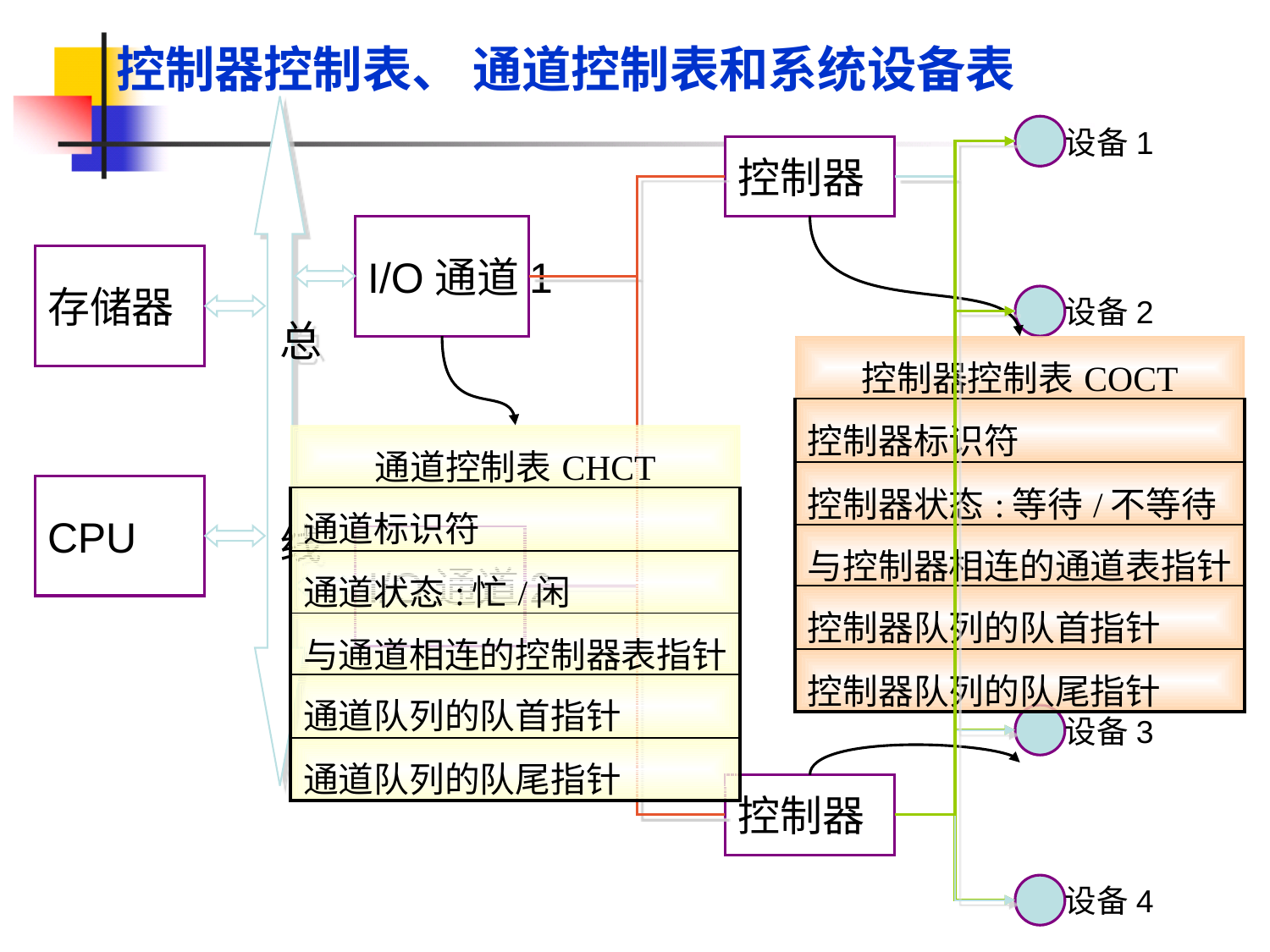

控制器控制表、 通道控制表和系统设备表
总

线

设备1
控制器
I/O通道1
存储器

设备2

| 控制器控制表COCT |
| --- |
| 控制器标识符 |
| 控制器状态:等待/不等待 |
| 与控制器相连的通道表指针 |
| 控制器队列的队首指针 |
| 控制器队列的队尾指针 |
| 通道控制表CHCT |
| --- |
| 通道标识符 |
| 通道状态:忙/闲 |
| 与通道相连的控制器表指针 |
| 通道队列的队首指针 |
| 通道队列的队尾指针 |
CPU

I/O通道2

设备3
控制器

设备4